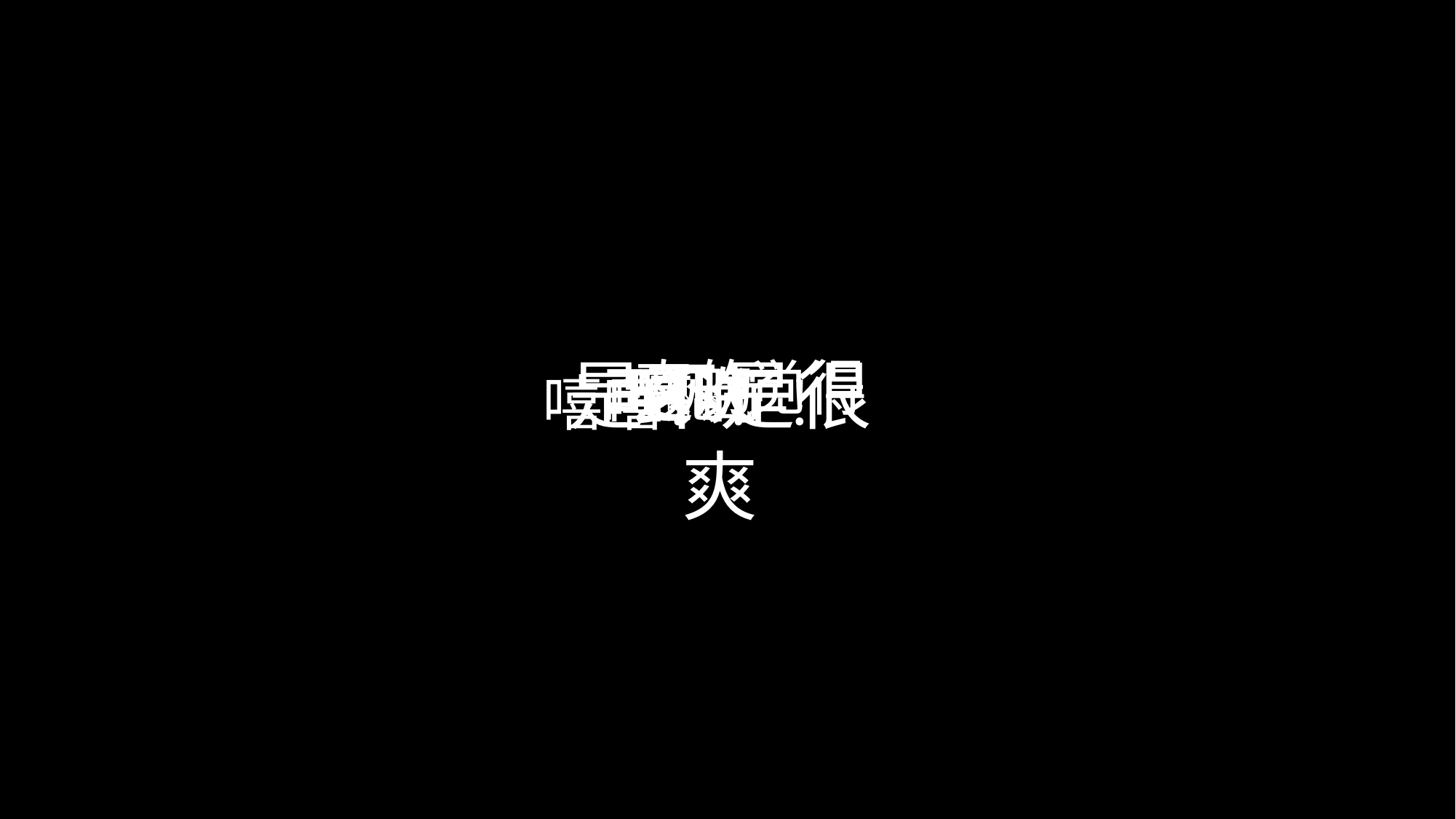

是不是很爽
真的
觉得
再见了
哈哈
这次
要说
嘻嘻！！！
哈喽